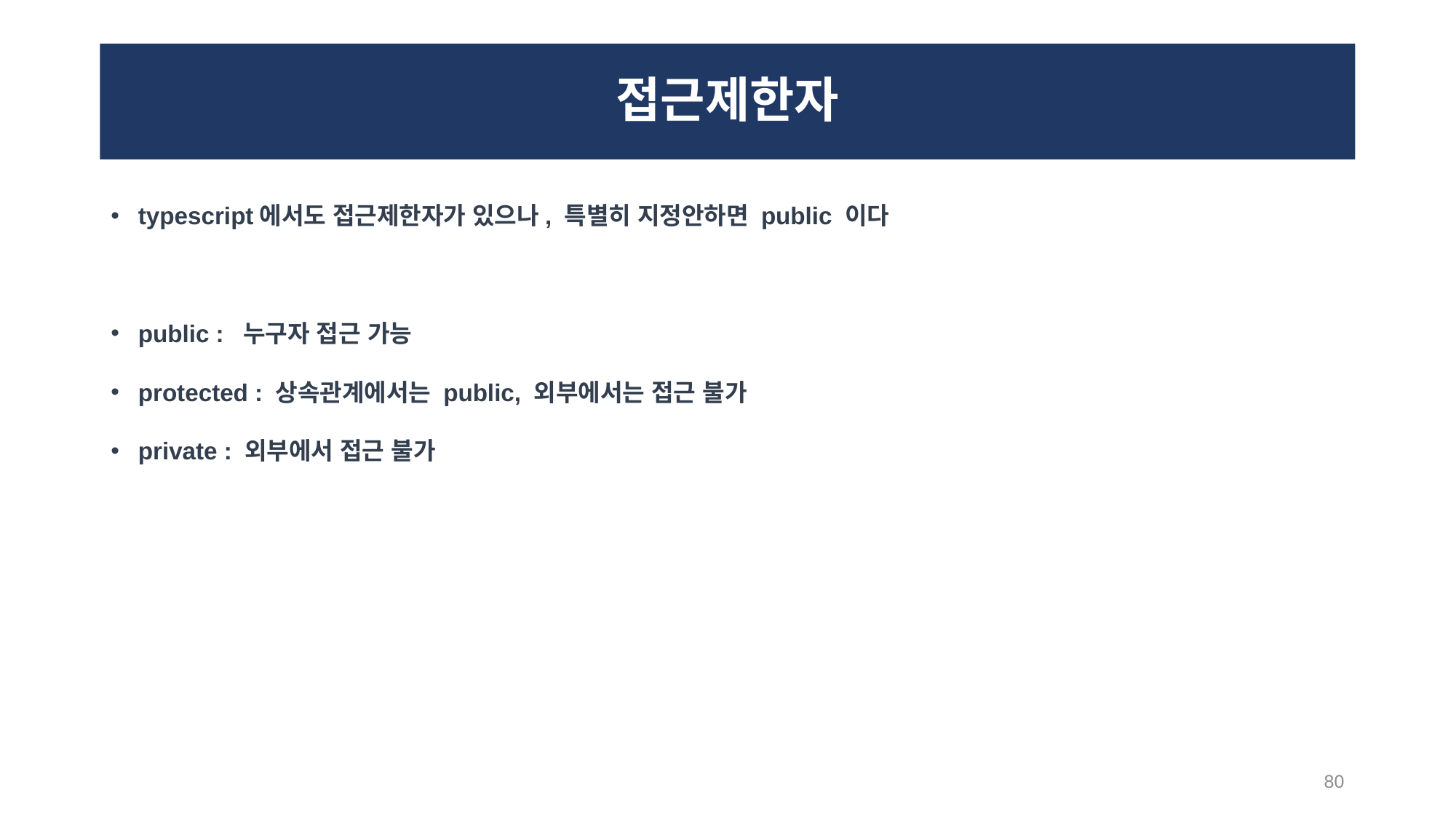

# 접근제한자
typescript에서도 접근제한자가 있으나, 특별히 지정안하면 public 이다

public :  누구자 접근 가능
protected : 상속관계에서는 public, 외부에서는 접근 불가
private : 외부에서 접근 불가
80